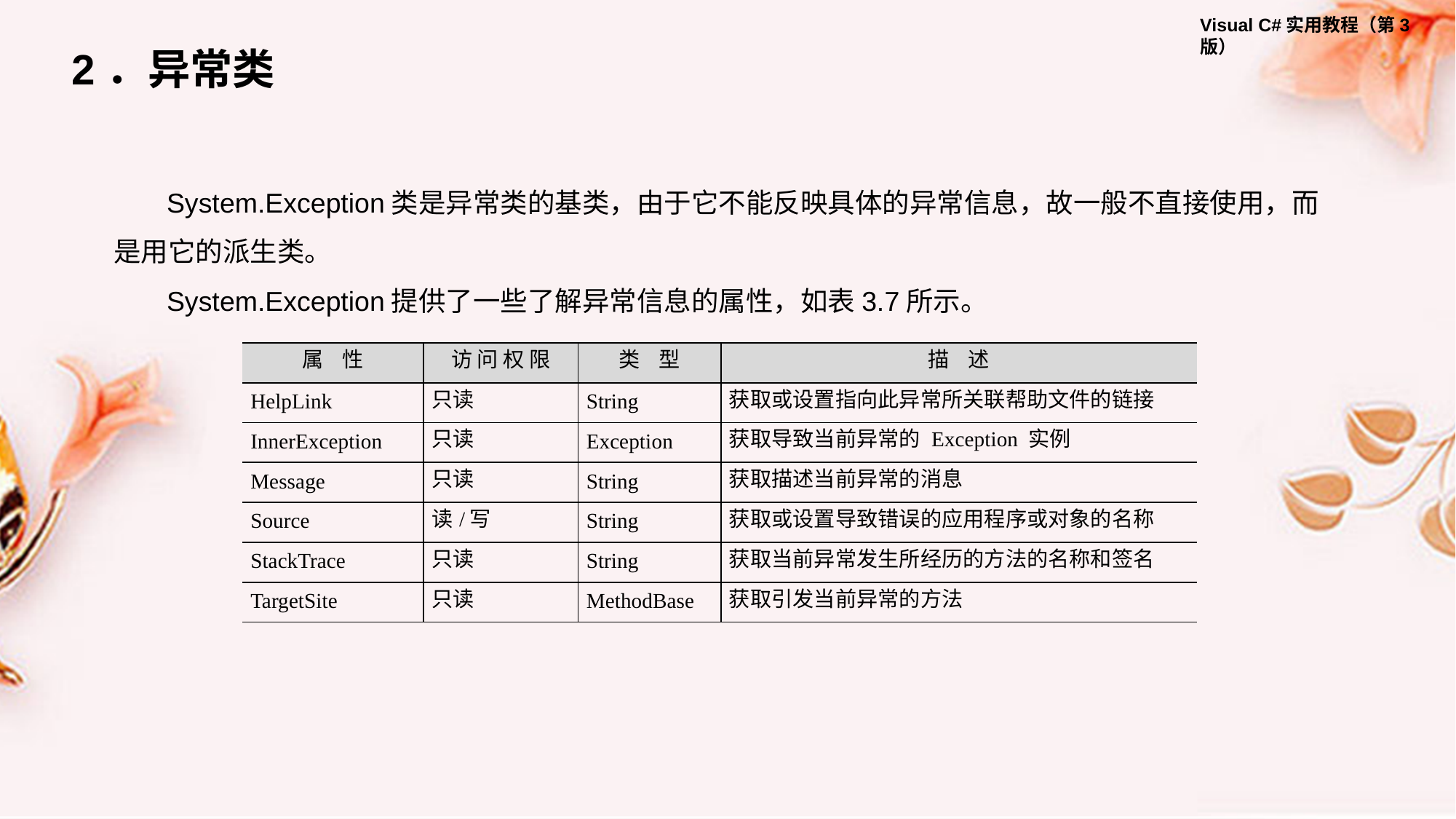

2．异常类
System.Exception类是异常类的基类，由于它不能反映具体的异常信息，故一般不直接使用，而是用它的派生类。
System.Exception提供了一些了解异常信息的属性，如表3.7所示。
| 属 性 | 访 问 权 限 | 类 型 | 描 述 |
| --- | --- | --- | --- |
| HelpLink | 只读 | String | 获取或设置指向此异常所关联帮助文件的链接 |
| InnerException | 只读 | Exception | 获取导致当前异常的 Exception 实例 |
| Message | 只读 | String | 获取描述当前异常的消息 |
| Source | 读/写 | String | 获取或设置导致错误的应用程序或对象的名称 |
| StackTrace | 只读 | String | 获取当前异常发生所经历的方法的名称和签名 |
| TargetSite | 只读 | MethodBase | 获取引发当前异常的方法 |